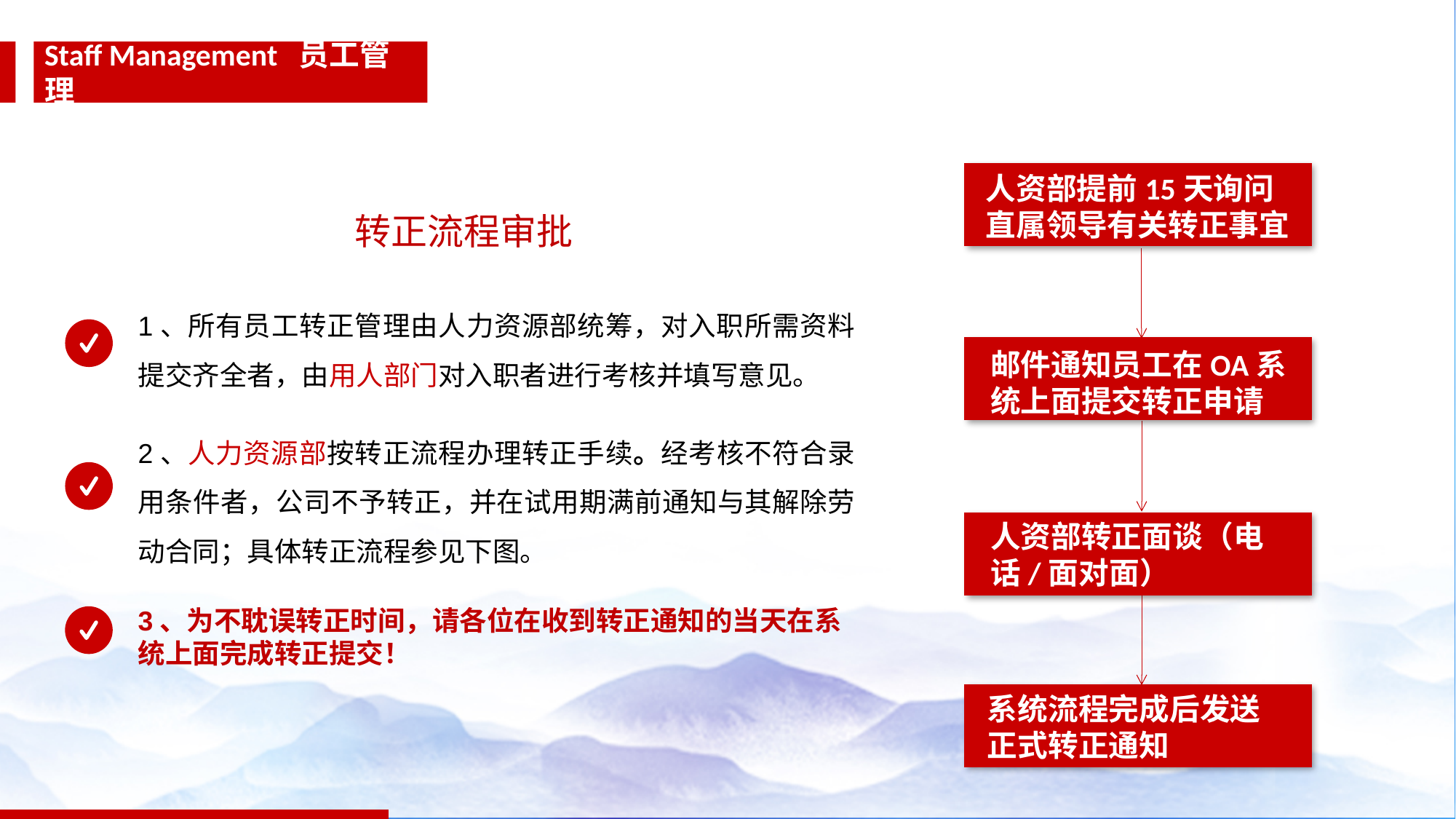

Staff Management  员工管理

人资部提前15天询问直属领导有关转正事宜
转正流程审批
1、所有员工转正管理由人力资源部统筹，对入职所需资料提交齐全者，由用人部门对入职者进行考核并填写意见。

邮件通知员工在OA系统上面提交转正申请
2、人力资源部按转正流程办理转正手续。经考核不符合录用条件者，公司不予转正，并在试用期满前通知与其解除劳动合同；具体转正流程参见下图。

人资部转正面谈（电话/面对面）

3、为不耽误转正时间，请各位在收到转正通知的当天在系统上面完成转正提交！

系统流程完成后发送正式转正通知